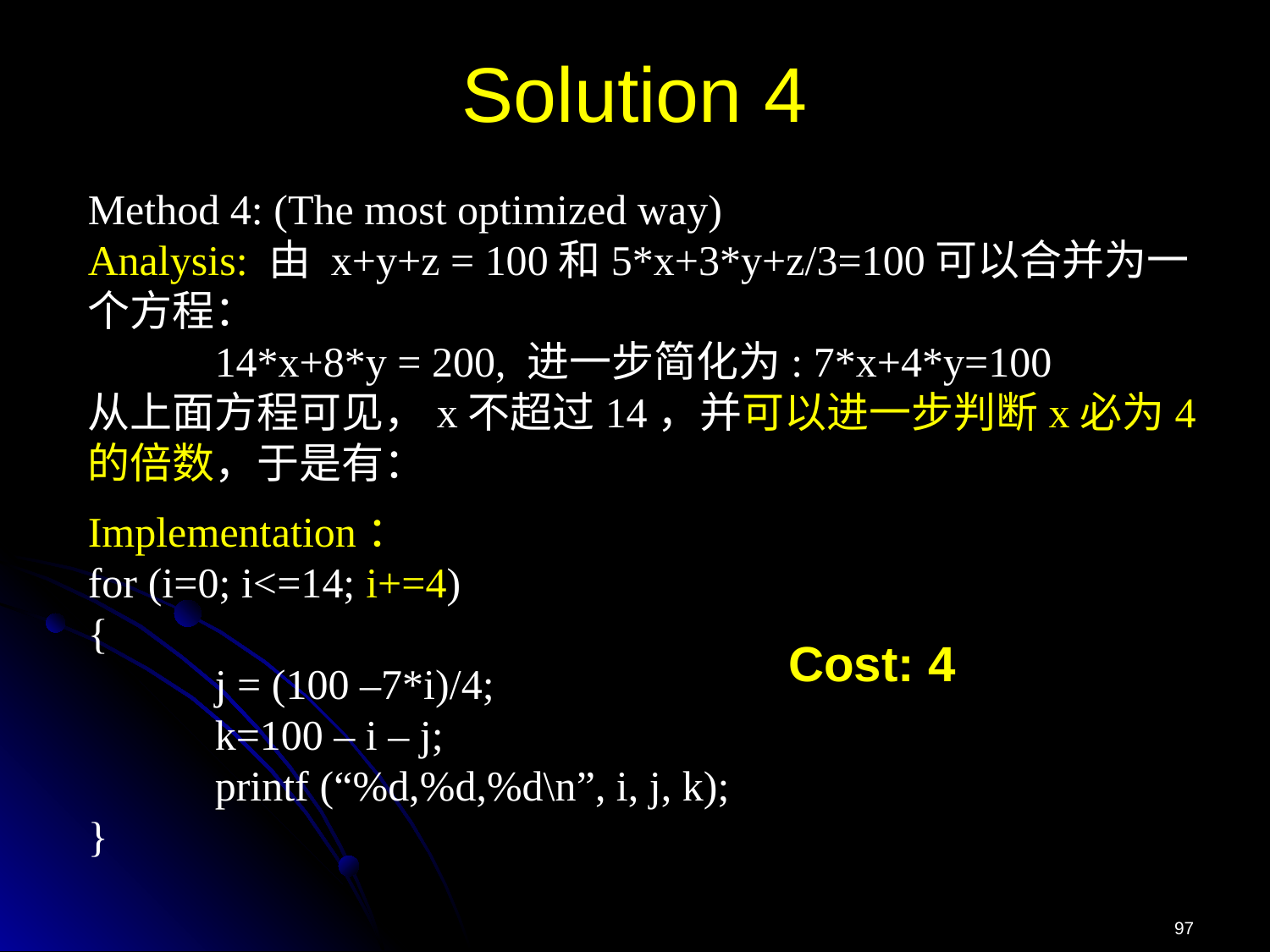

Solution 4

Method 4: (The most optimized way)
Analysis: 由 x+y+z = 100和5*x+3*y+z/3=100可以合并为一个方程：
	14*x+8*y = 200, 进一步简化为: 7*x+4*y=100
从上面方程可见，x不超过14，并可以进一步判断x必为4的倍数，于是有：
Implementation：
for (i=0; i<=14; i+=4)
{
	j = (100 –7*i)/4;
	k=100 – i – j;
	printf (“%d,%d,%d\n”, i, j, k);
}
Cost: 4

97